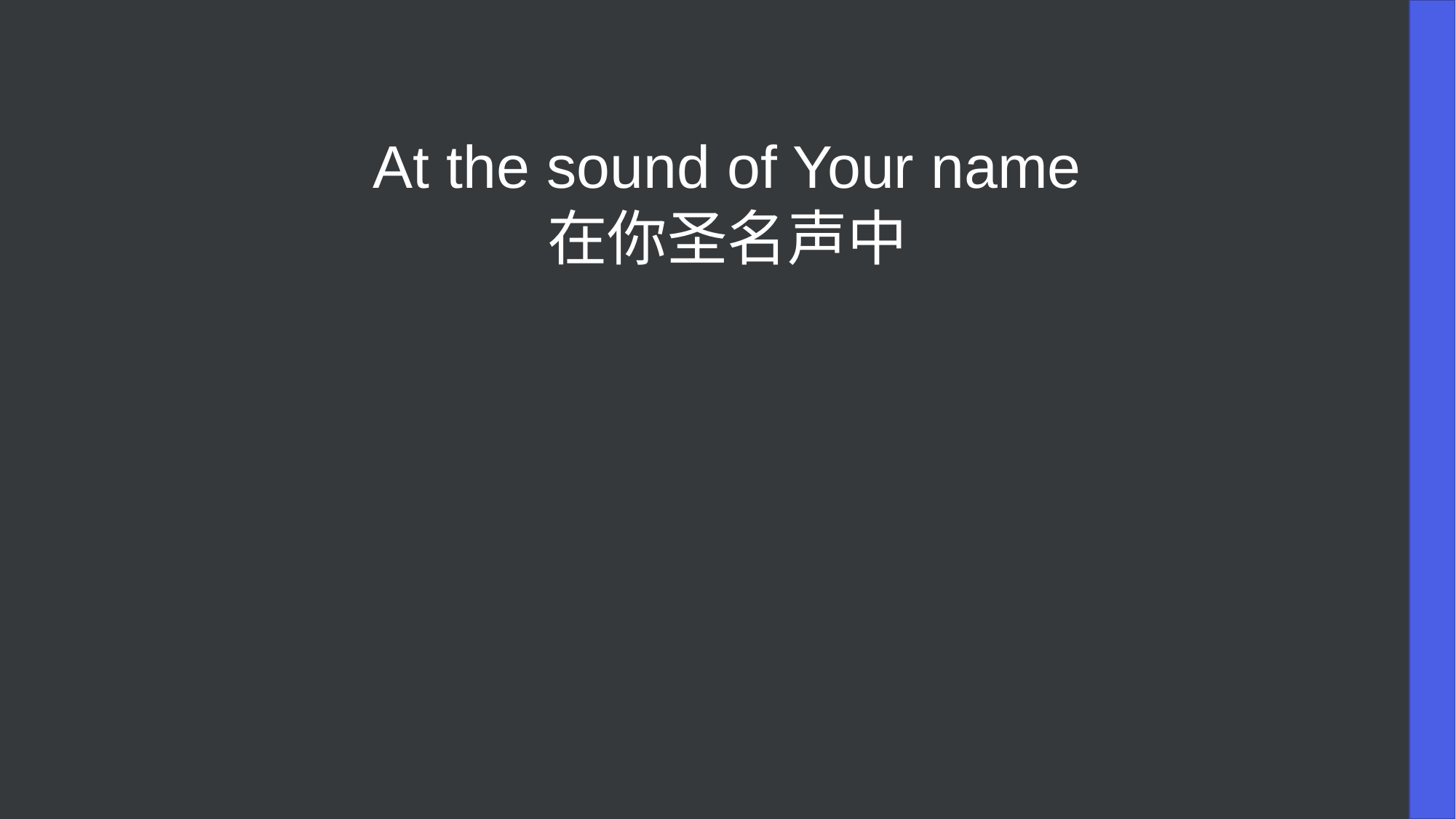

At the sound of Your name
在你圣名声中